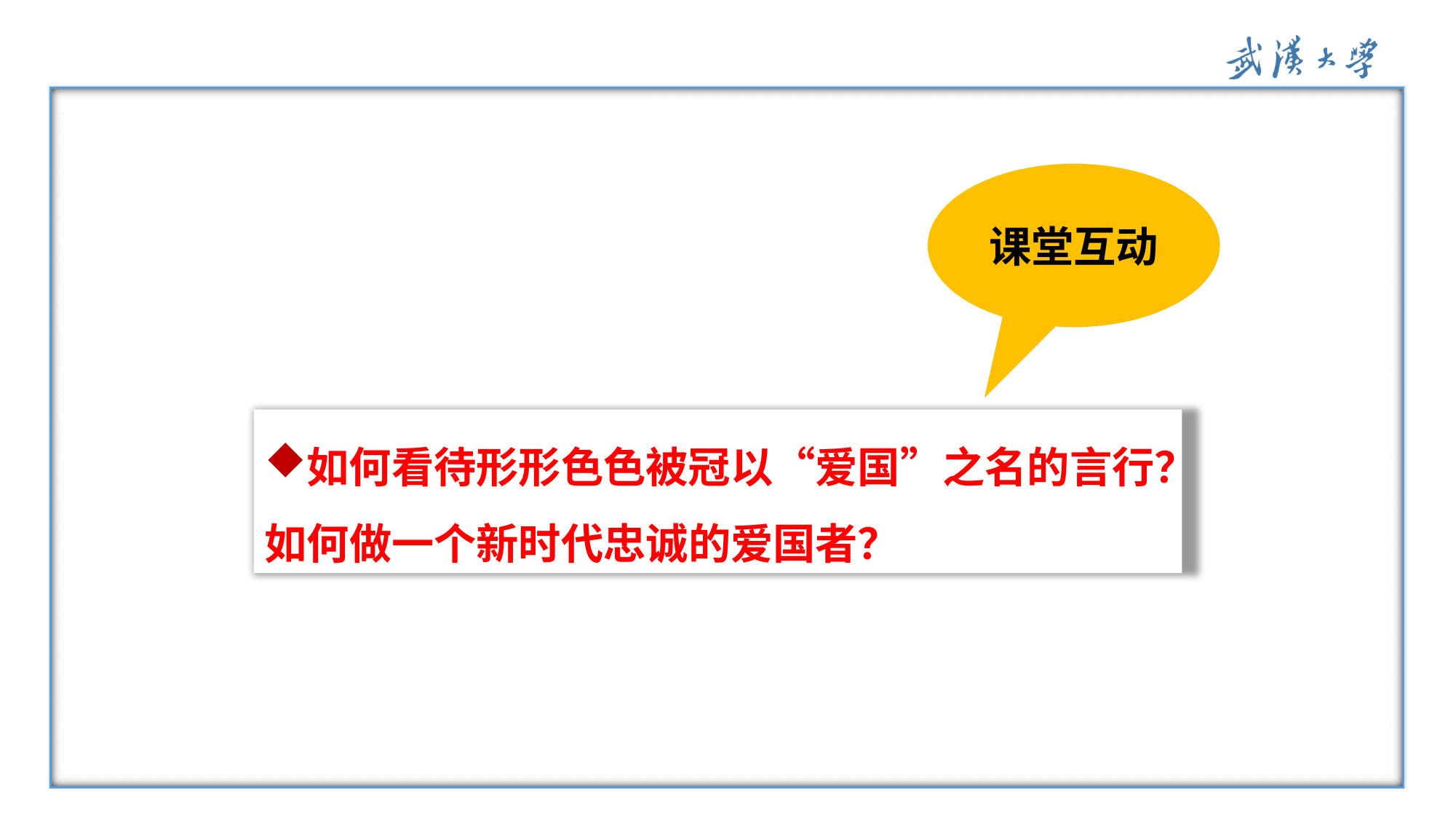

课堂互动

如何看待形形色色被冠以“爱国”之名的言行？如何做一个新时代忠诚的爱国者？